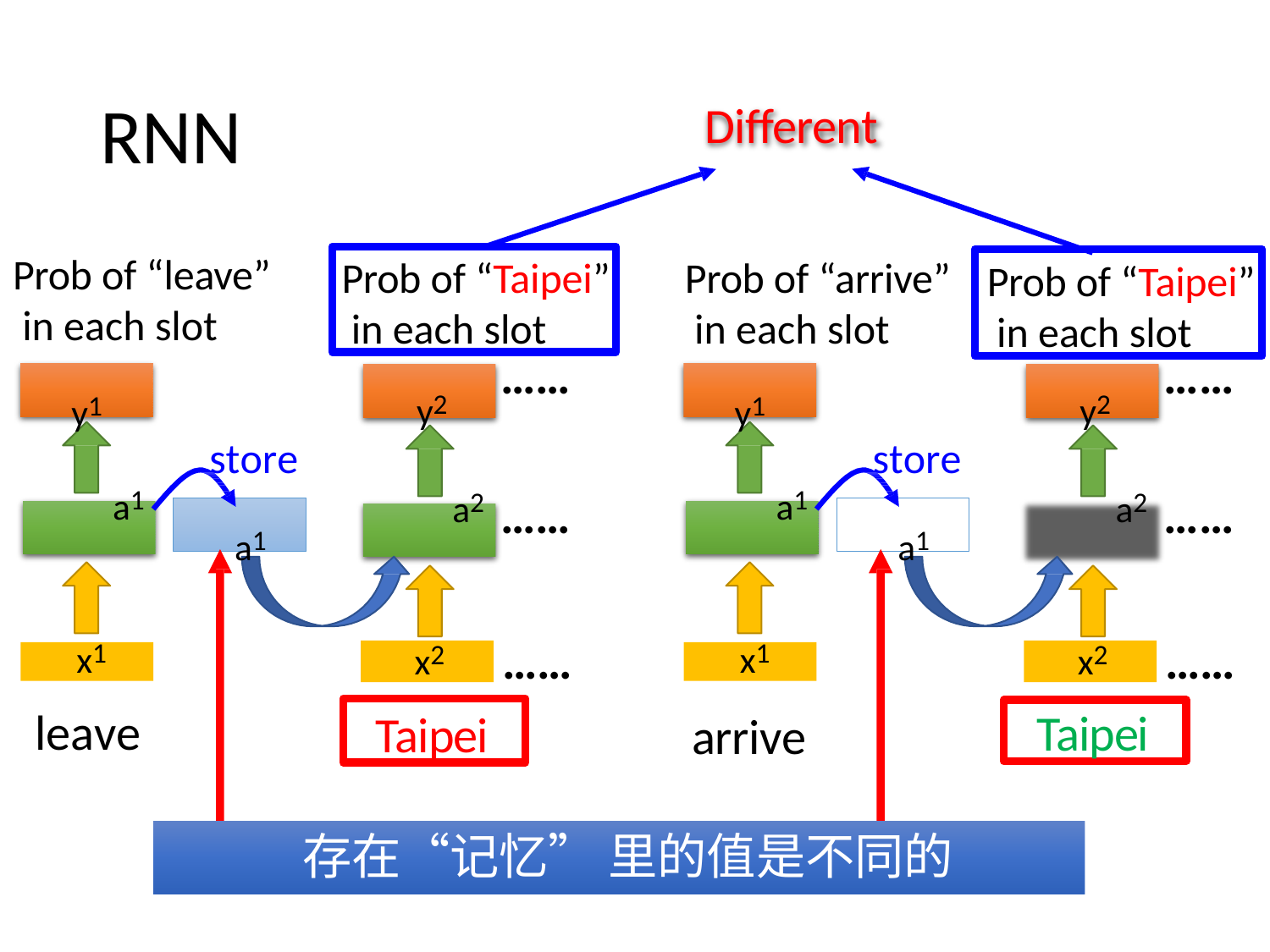

# RNN

Different

Prob of “leave”  in each slot
Prob of “Taipei”  in each slot
Prob of “Taipei”  in each slot
Prob of “arrive”  in each slot
……
……
y2
y2
y1
y1

store
store
a1
a1
a2
a2

……
……
a1
a1

……
……
x2
x2
x1
x1
Taipei
leave
Taipei
arrive

           存在“记忆” 里的值是不同的